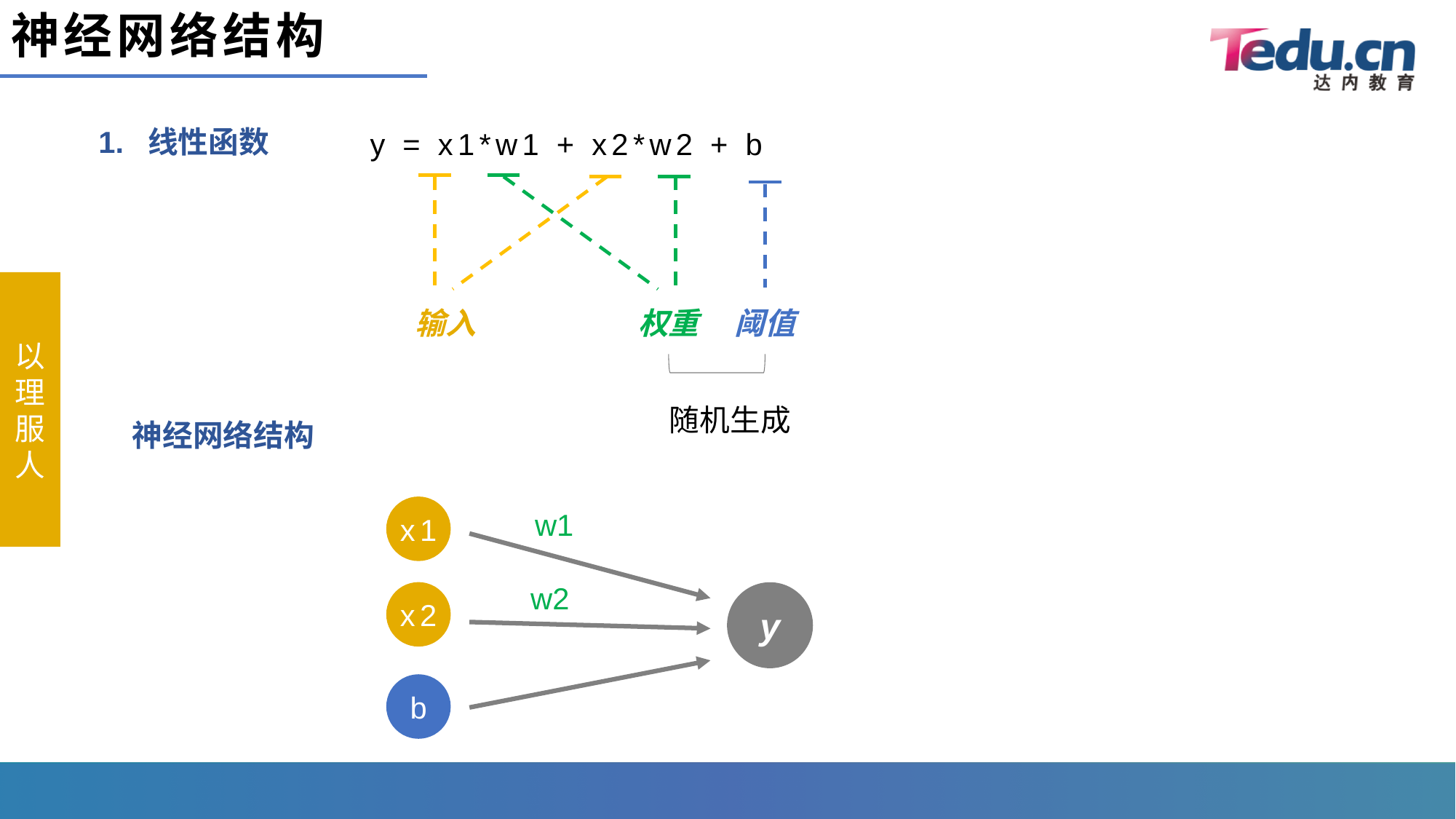

# 神经网络结构
1.  线性函数
y = x1*w1 + x2*w2 + b
输入
权重
阈值

随机生成
神经网络结构
x1
w1
w2
x2
y
b